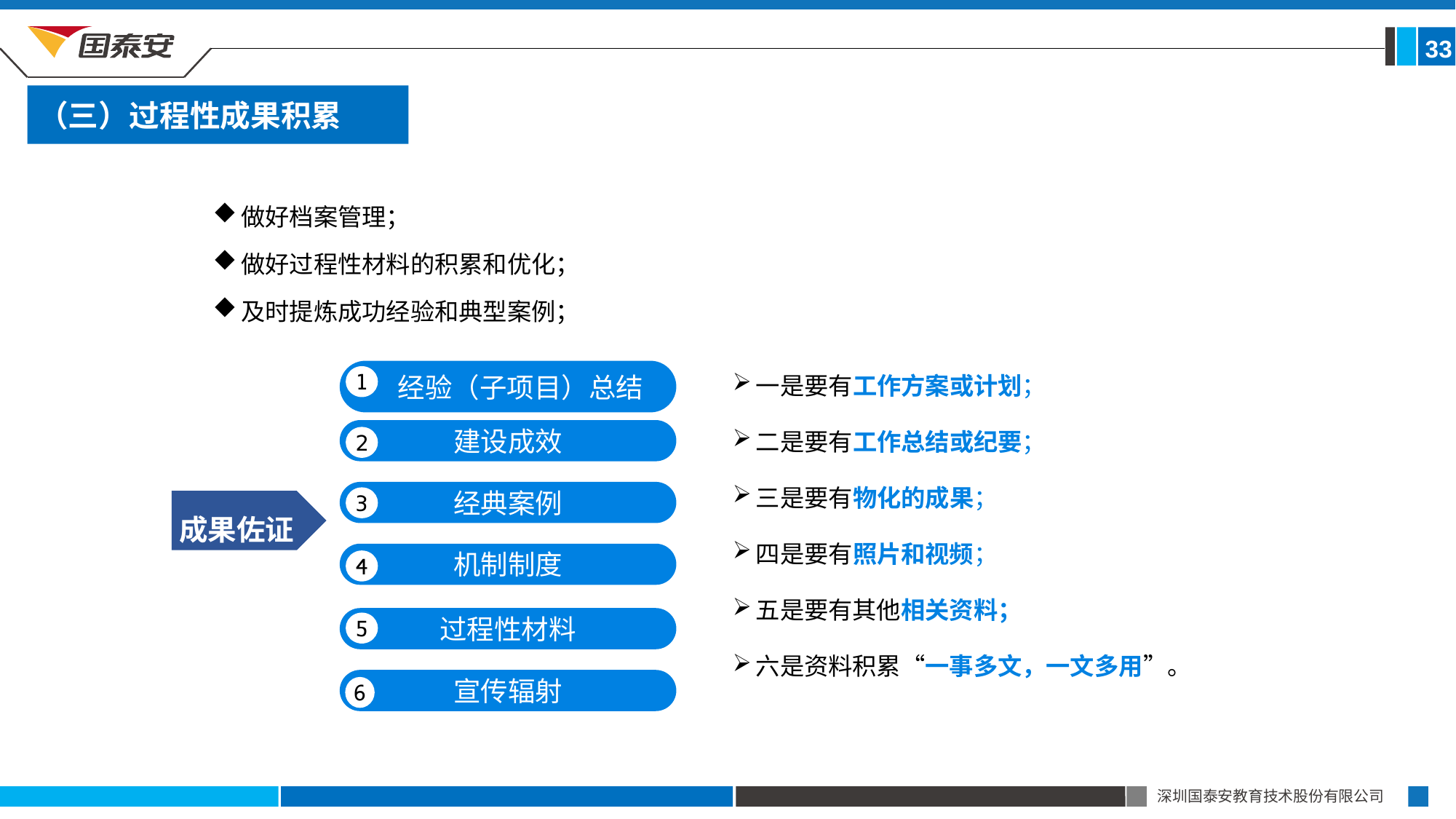

33
（三）过程性成果积累
做好档案管理；
做好过程性材料的积累和优化；
及时提炼成功经验和典型案例；
一是要有工作方案或计划；
二是要有工作总结或纪要；
三是要有物化的成果；
四是要有照片和视频；
五是要有其他相关资料；
六是资料积累“一事多文，一文多用”。
   经验（子项目）总结
1
建设成效
2
经典案例
3
机制制度
4
过程性材料
5
宣传辐射
成果佐证
6